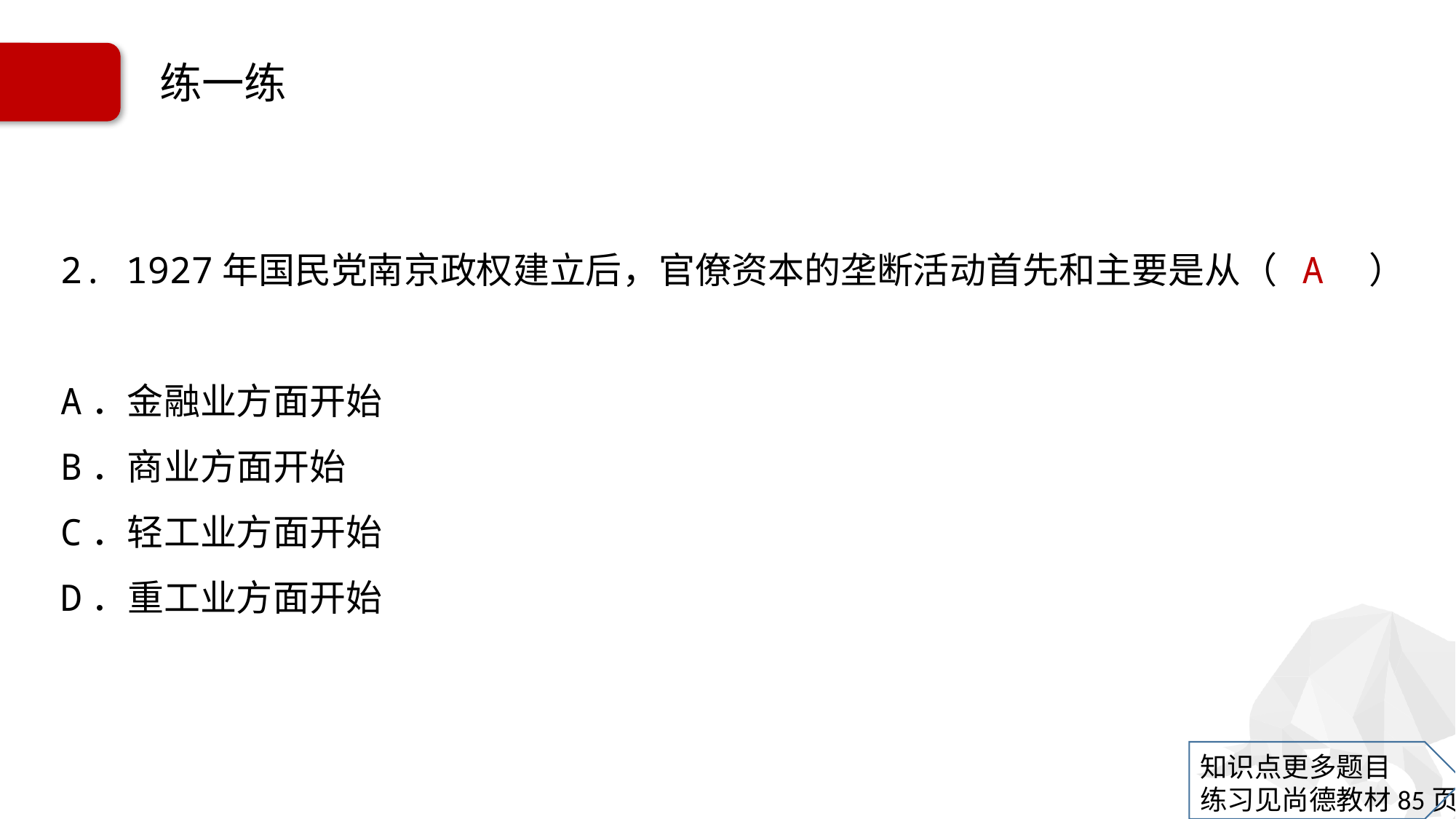

# 练一练
2. 1927年国民党南京政权建立后，官僚资本的垄断活动首先和主要是从（  A　）

A．金融业方面开始
B．商业方面开始
C．轻工业方面开始
D．重工业方面开始

知识点更多题目
练习见尚德教材85页